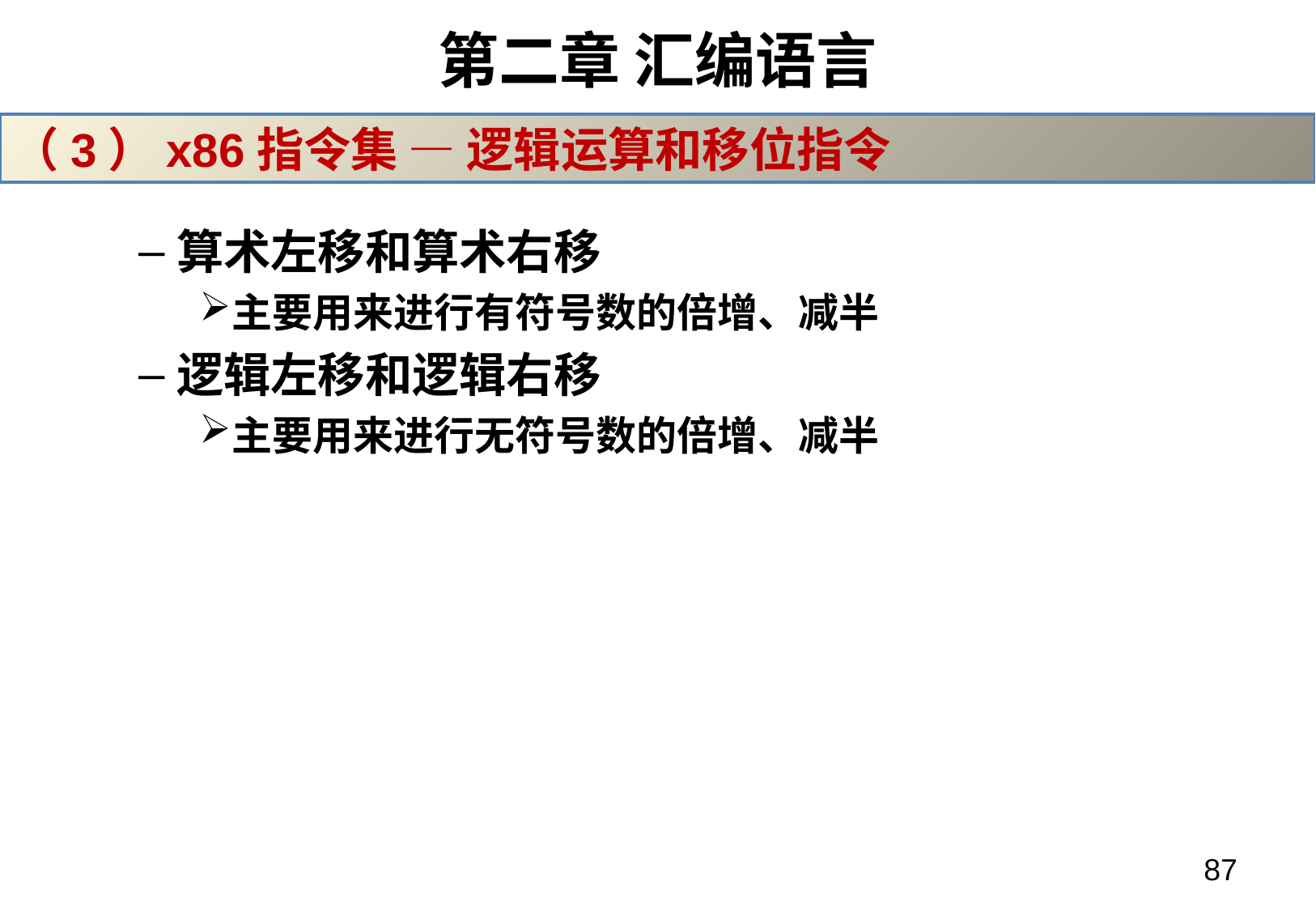

# 第二章 汇编语言
（3）x86指令集 — 逻辑运算和移位指令
算术左移和算术右移
主要用来进行有符号数的倍增、减半
逻辑左移和逻辑右移
主要用来进行无符号数的倍增、减半
87